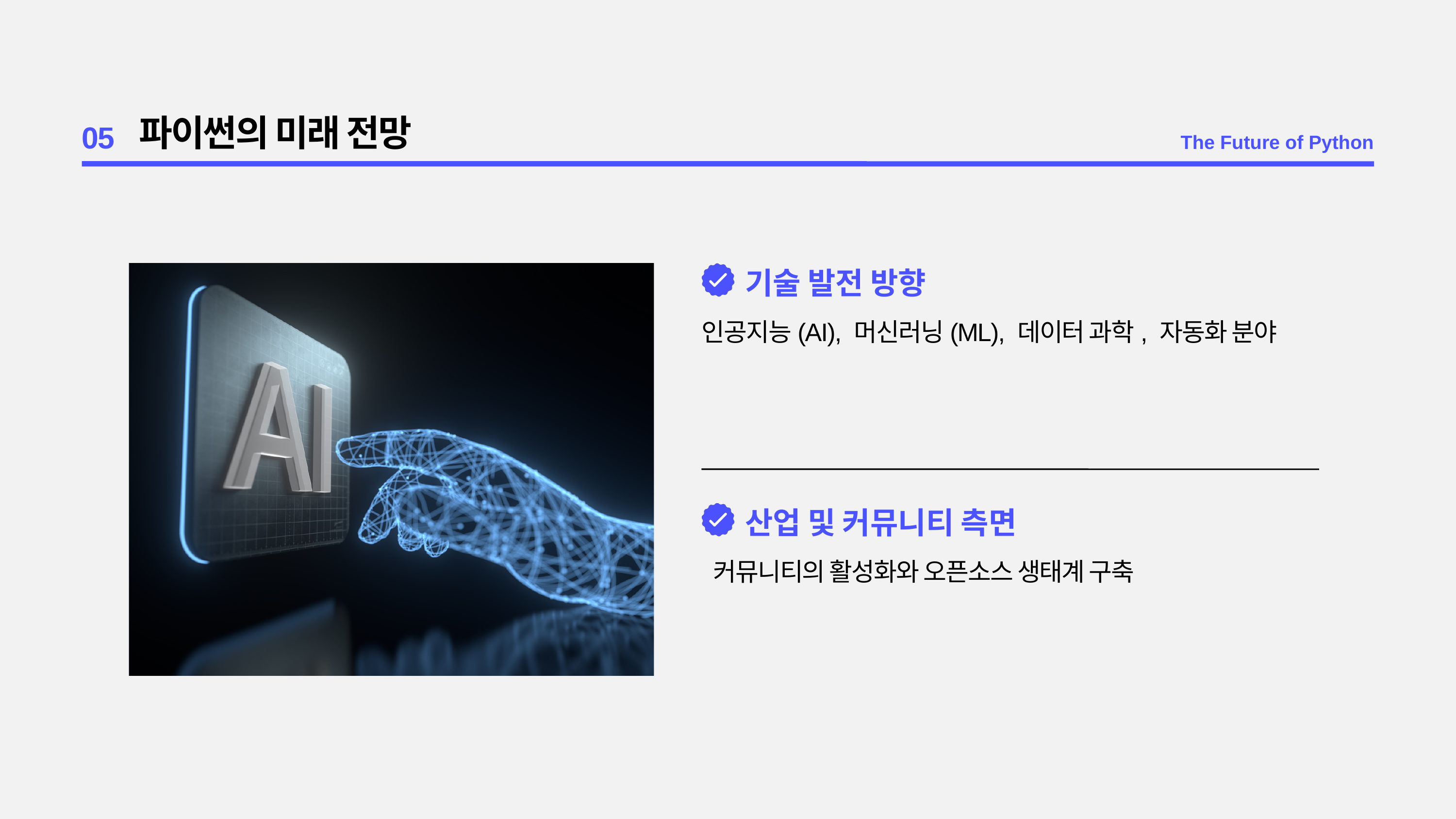

05
파이썬의 미래 전망
The Future of Python

기술 발전 방향

인공지능(AI), 머신러닝(ML), 데이터 과학, 자동화 분야

산업 및 커뮤니티 측면

 커뮤니티의 활성화와 오픈소스 생태계 구축